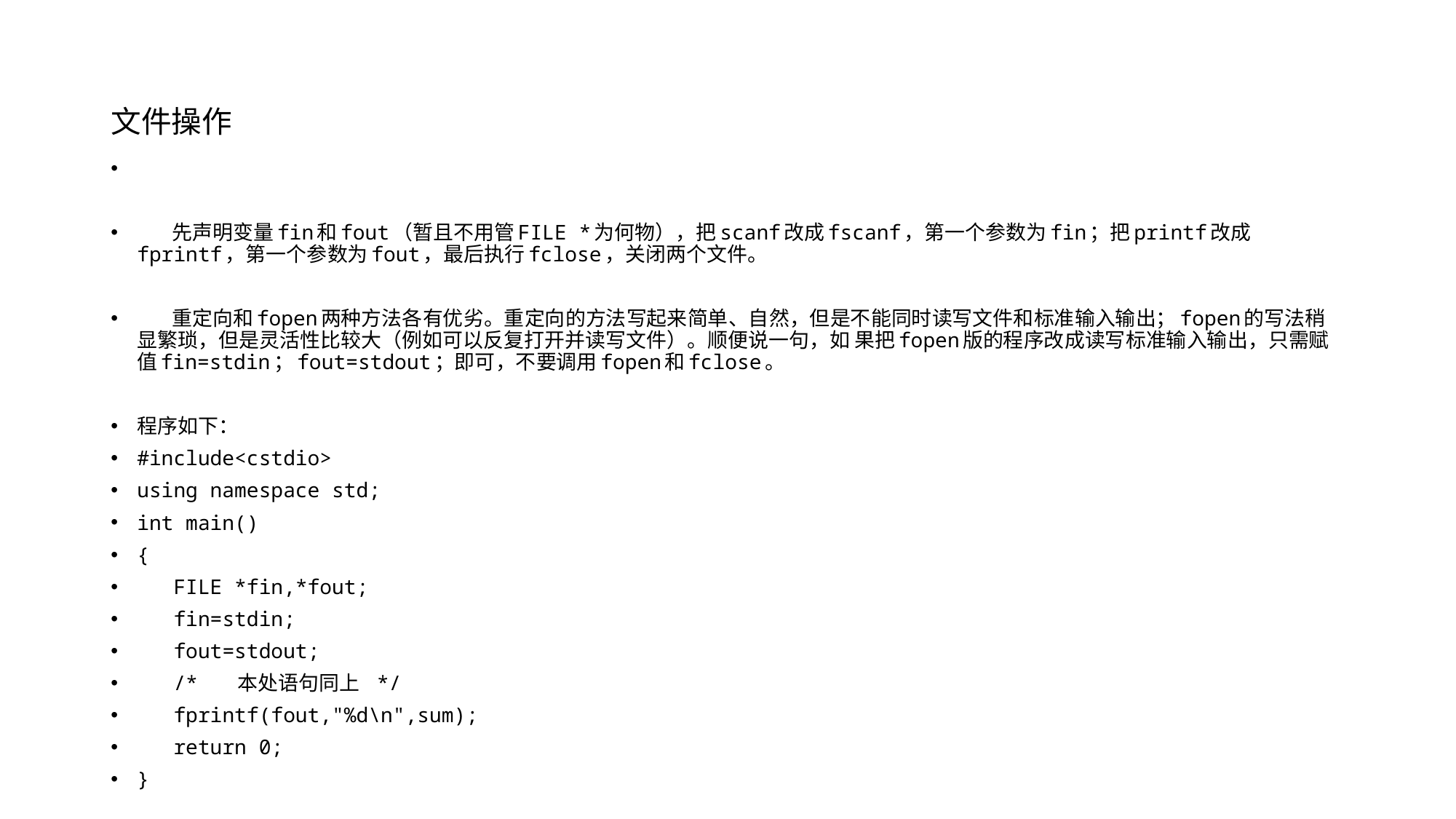

# 文件操作

       先声明变量fin和fout（暂且不用管FILE *为何物），把scanf改成fscanf，第一个参数为fin；把printf改成fprintf，第一个参数为fout，最后执行fclose，关闭两个文件。

       重定向和fopen两种方法各有优劣。重定向的方法写起来简单、自然，但是不能同时读写文件和标准输入输出；fopen的写法稍显繁琐，但是灵活性比较大（例如可以反复打开并读写文件）。顺便说一句，如 果把fopen版的程序改成读写标准输入输出，只需赋值fin=stdin；fout=stdout；即可，不要调用fopen和fclose。

程序如下：
#include<cstdio>
using namespace std;
int main()
{
   FILE *fin,*fout;
   fin=stdin;
   fout=stdout;
   /*   本处语句同上   */
   fprintf(fout,"%d\n",sum);
   return 0;
}